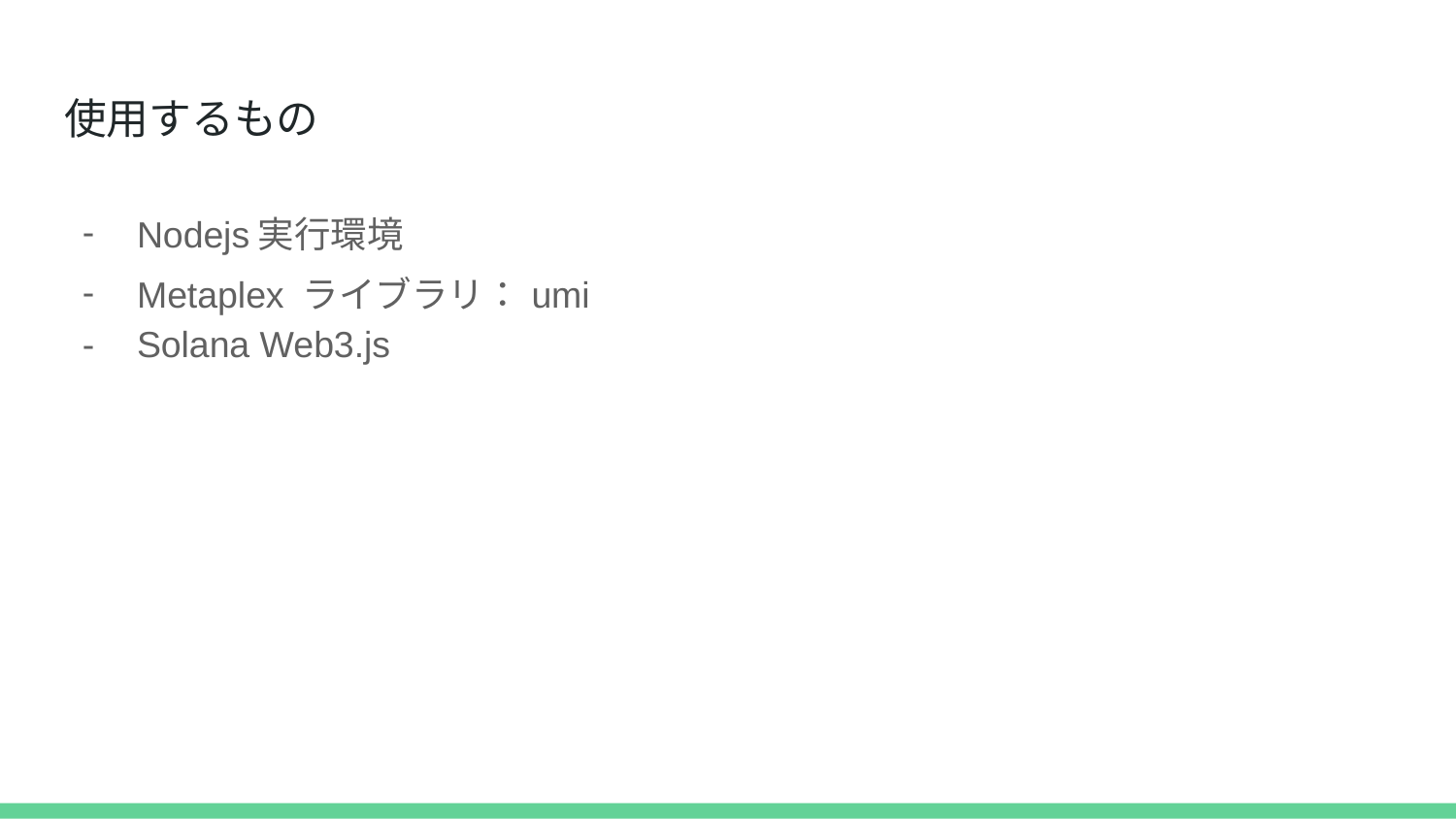

# 使用するもの
Nodejs実行環境
Metaplex ライブラリ：umi
Solana Web3.js